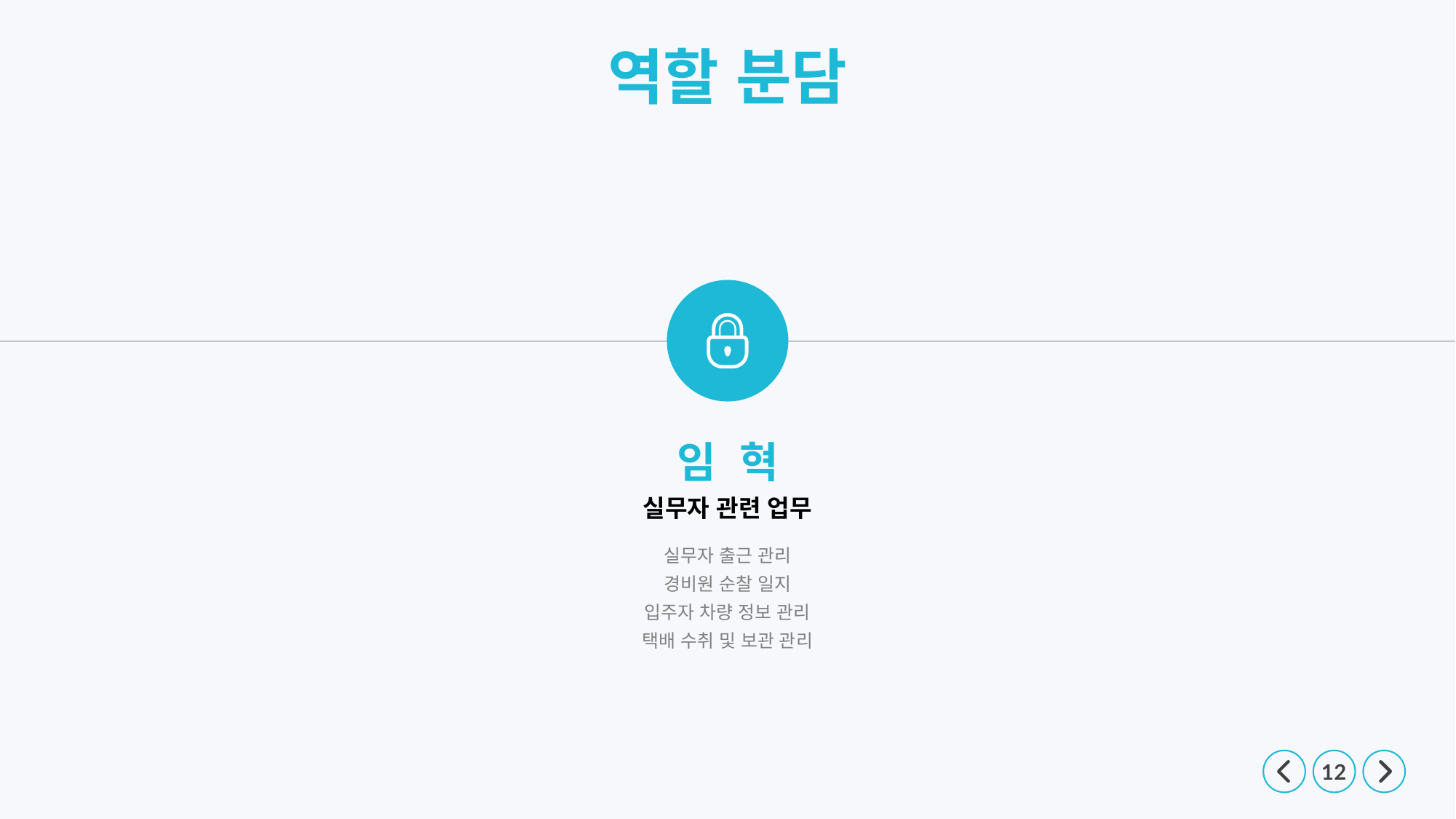

역할 분담

임  혁
실무자 관련 업무
실무자 출근 관리
경비원 순찰 일지
입주자 차량 정보 관리
택배 수취 및 보관 관리